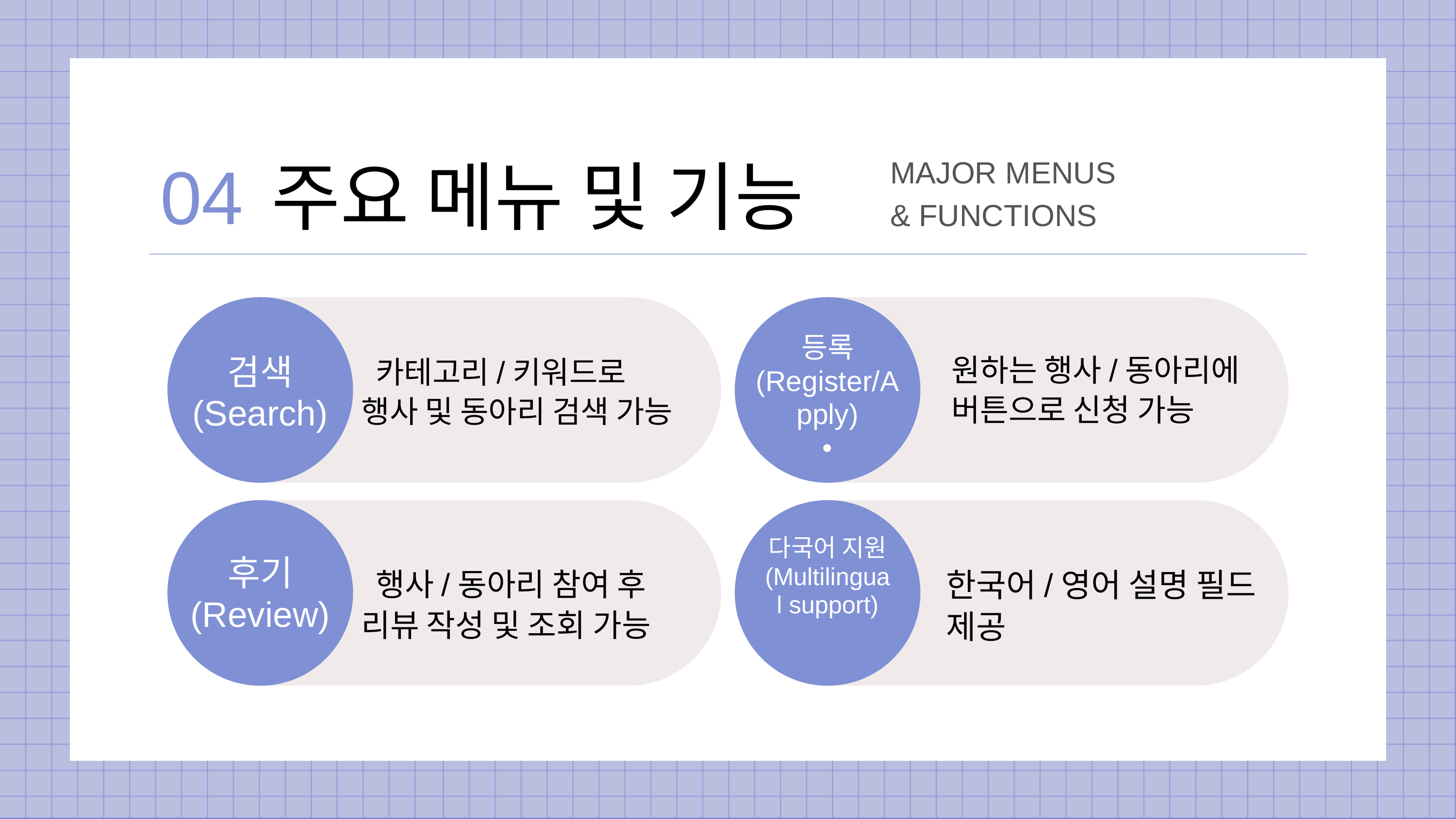

04
주요 메뉴 및 기능
MAJOR MENUS
& FUNCTIONS

 카테고리/키워드로 행사 및 동아리 검색 가능

등록 (Register/Apply)
 •

원하는 행사/동아리에
버튼으로 신청 가능

검색 (Search)

다국어 지원 (Multilingual support)

후기 (Review)

한국어/영어 설명 필드
제공

 행사/동아리 참여 후 리뷰 작성 및 조회 가능